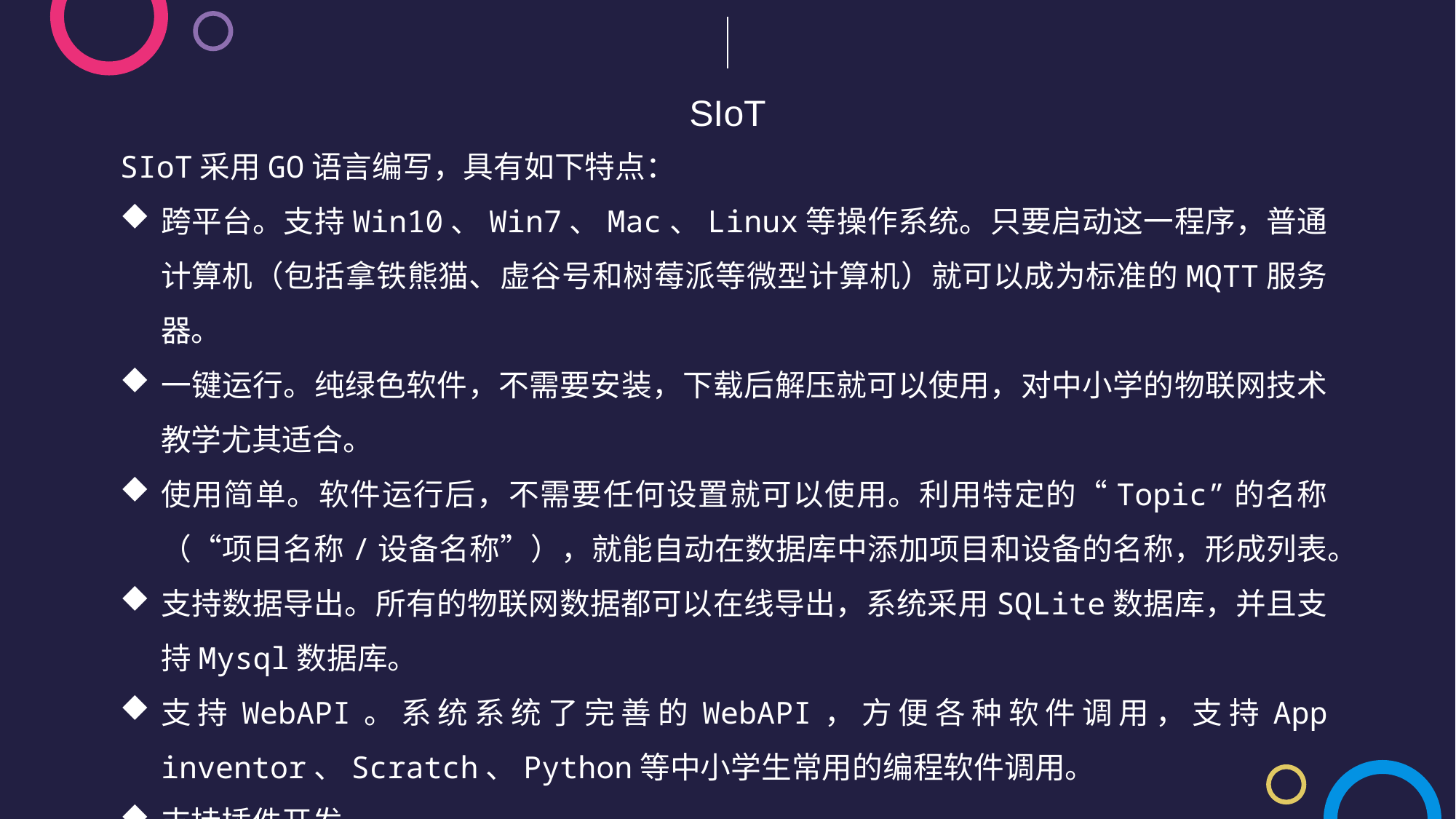

SIoT
SIoT采用GO语言编写，具有如下特点：
跨平台。支持Win10、Win7、Mac、Linux等操作系统。只要启动这一程序，普通计算机（包括拿铁熊猫、虚谷号和树莓派等微型计算机）就可以成为标准的MQTT服务器。
一键运行。纯绿色软件，不需要安装，下载后解压就可以使用，对中小学的物联网技术教学尤其适合。
使用简单。软件运行后，不需要任何设置就可以使用。利用特定的“Topic”的名称（“项目名称/设备名称”），就能自动在数据库中添加项目和设备的名称，形成列表。
支持数据导出。所有的物联网数据都可以在线导出，系统采用SQLite数据库，并且支持Mysql数据库。
支持WebAPI。系统系统了完善的WebAPI，方便各种软件调用，支持App inventor、Scratch、Python等中小学生常用的编程软件调用。
支持插件开发。